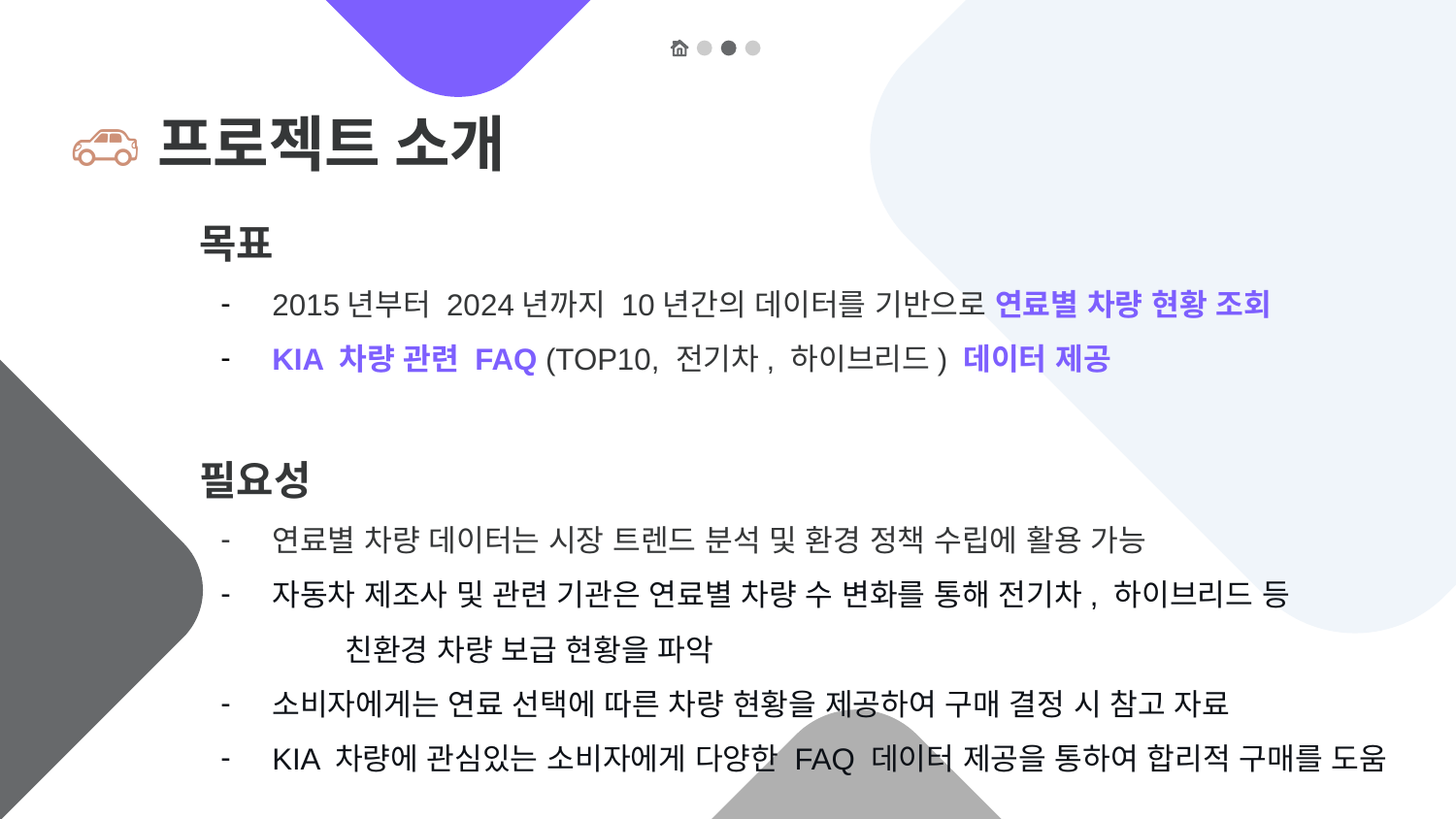

🚗프로젝트 소개
목표
2015년부터 2024년까지 10년간의 데이터를 기반으로 연료별 차량 현황 조회
KIA 차량 관련 FAQ (TOP10, 전기차, 하이브리드) 데이터 제공

필요성
연료별 차량 데이터는 시장 트렌드 분석 및 환경 정책 수립에 활용 가능
자동차 제조사 및 관련 기관은 연료별 차량 수 변화를 통해 전기차, 하이브리드 등
  	친환경 차량 보급 현황을 파악
소비자에게는 연료 선택에 따른 차량 현황을 제공하여 구매 결정 시 참고 자료
KIA 차량에 관심있는 소비자에게 다양한 FAQ 데이터 제공을 통하여 합리적 구매를 도움